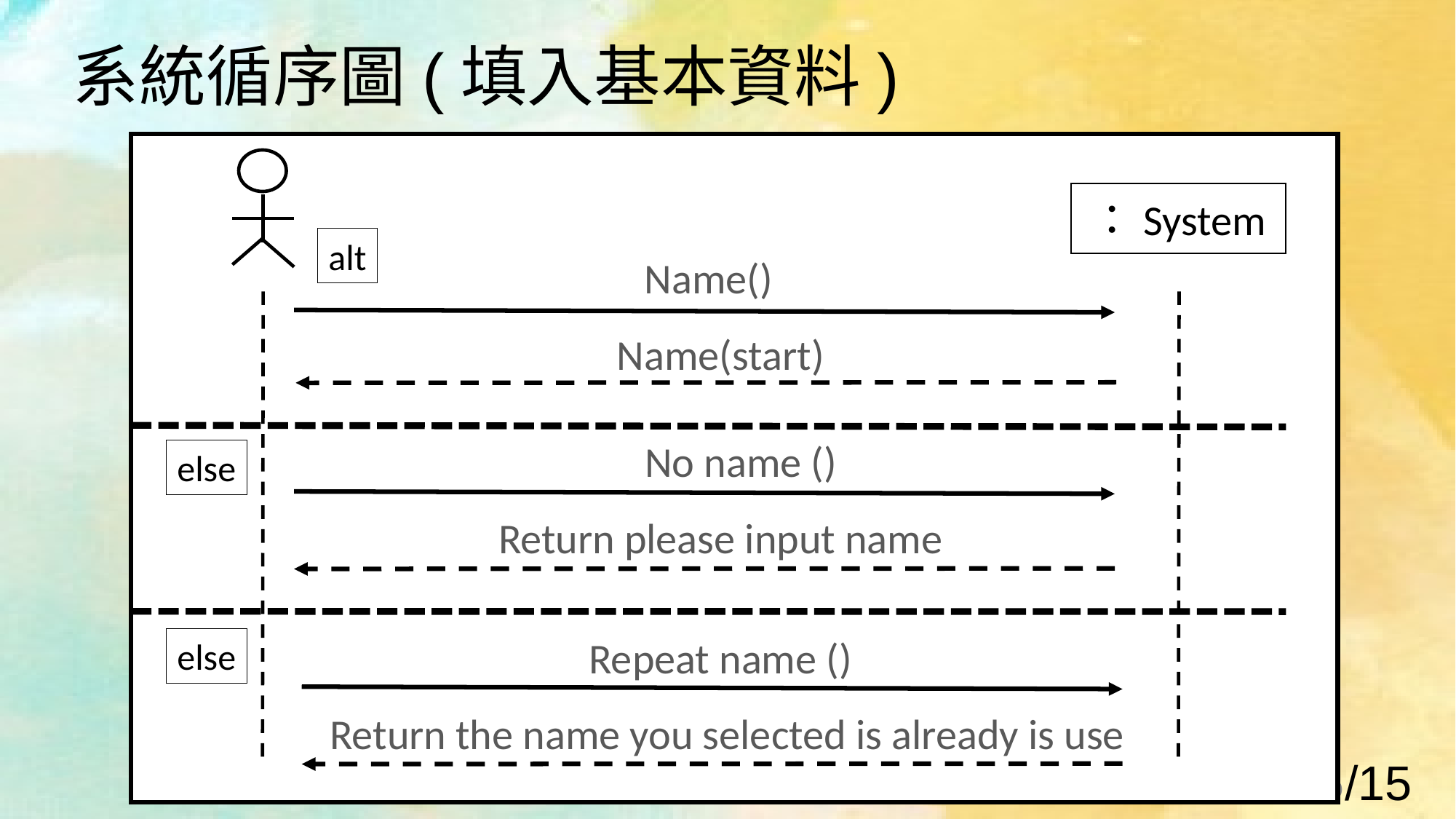

系統循序圖(填入基本資料)

：System
alt
Name()
Name(start)
No name ()
else
Return please input name
Repeat name ()
else
Return the name you selected is already is use
5